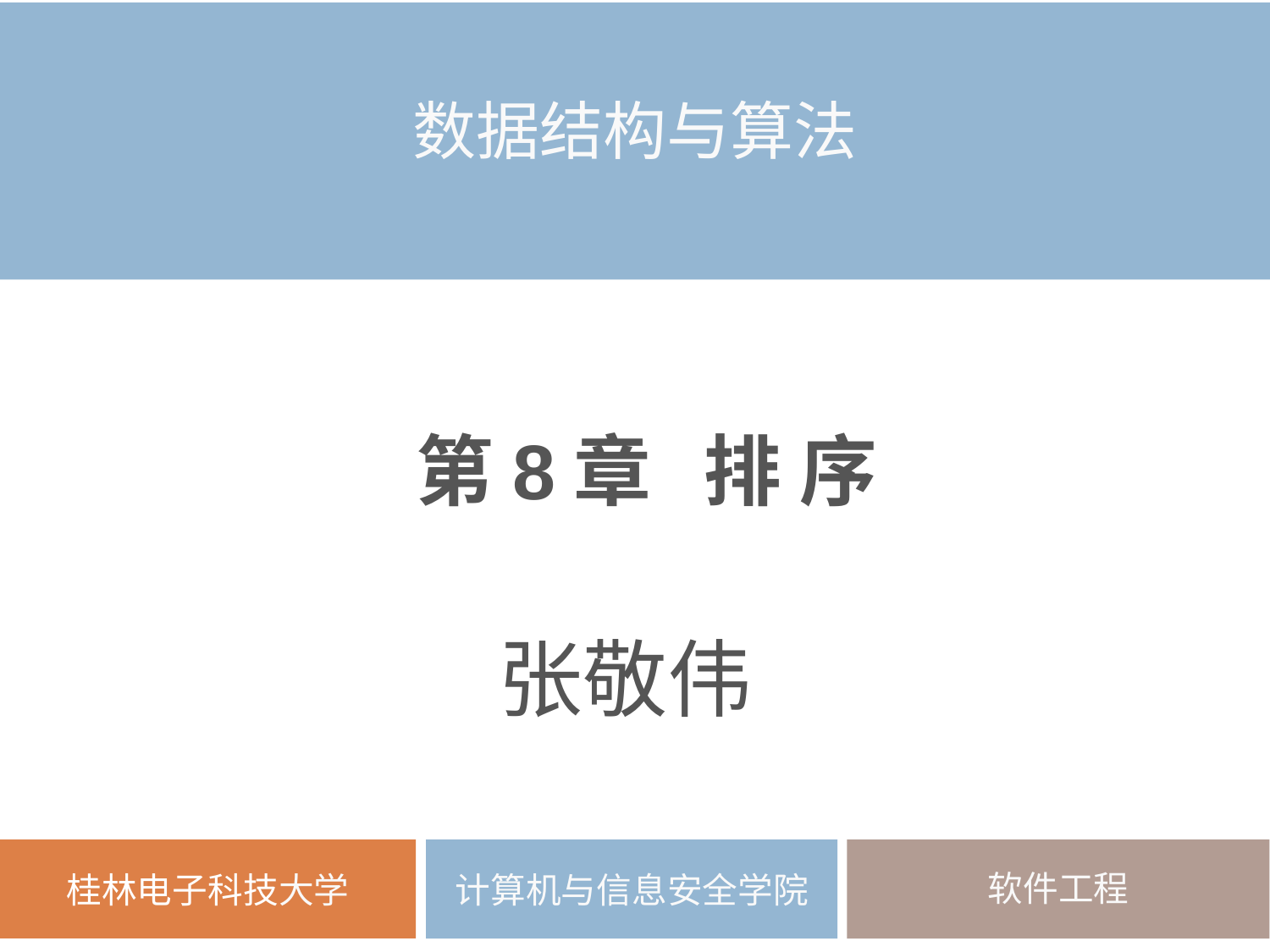

数据结构与算法

第8章   排 序
张敬伟

计算机与信息安全学院

软件工程

桂林电子科技大学